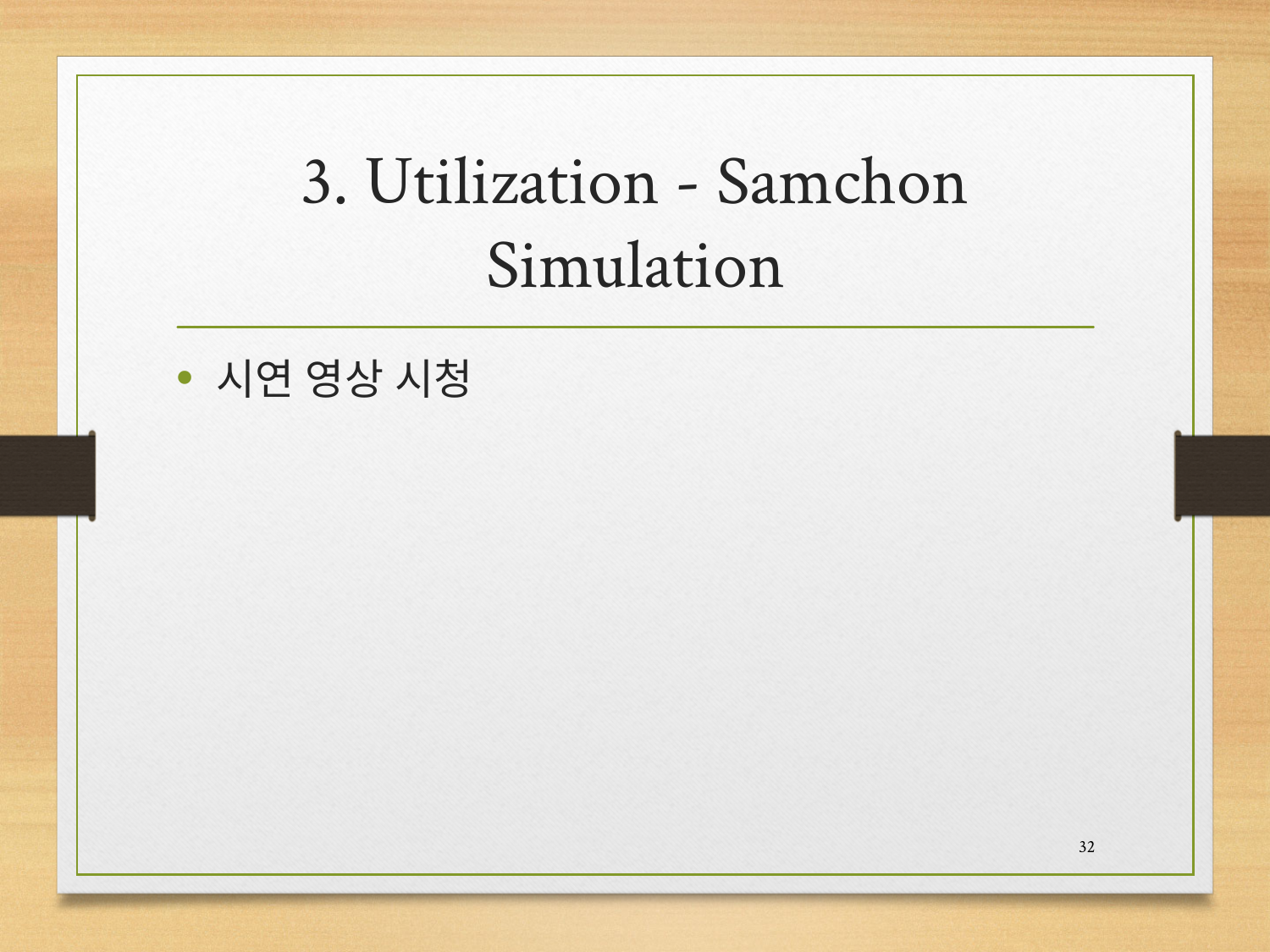

# 3. Utilization - Samchon Simulation
시연 영상 시청

32